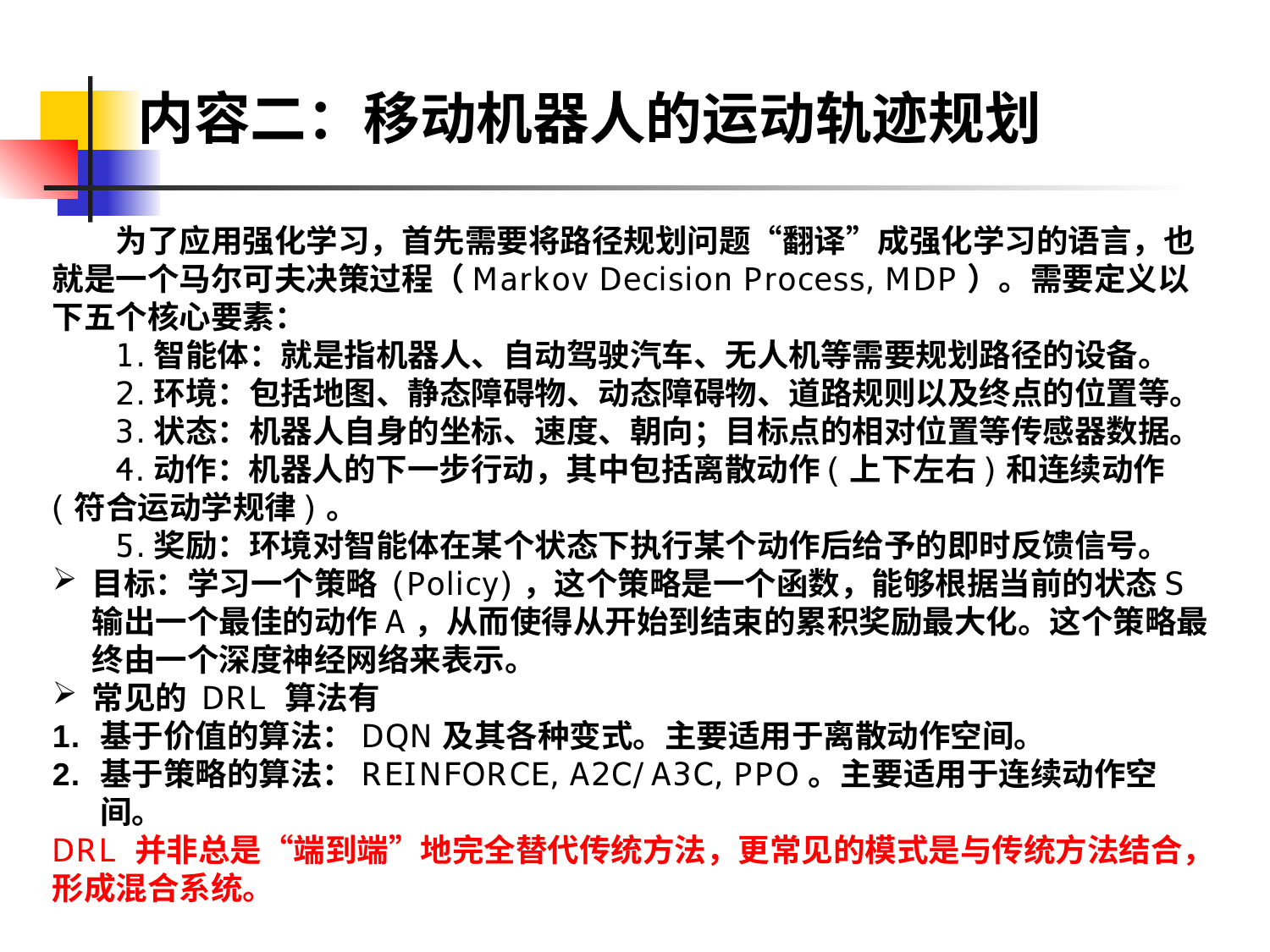

内容二：移动机器人的运动轨迹规划
为了应用强化学习，首先需要将路径规划问题“翻译”成强化学习的语言，也就是一个马尔可夫决策过程（Markov Decision Process, MDP）。需要定义以下五个核心要素：
1.智能体：就是指机器人、自动驾驶汽车、无人机等需要规划路径的设备。
2.环境：包括地图、静态障碍物、动态障碍物、道路规则以及终点的位置等。
3.状态：机器人自身的坐标、速度、朝向；目标点的相对位置等传感器数据。
4.动作：机器人的下一步行动，其中包括离散动作(上下左右)和连续动作(符合运动学规律)。
5.奖励：环境对智能体在某个状态下执行某个动作后给予的即时反馈信号。
目标：学习一个策略 (Policy)，这个策略是一个函数，能够根据当前的状态S输出一个最佳的动作A，从而使得从开始到结束的累积奖励最大化。这个策略最终由一个深度神经网络来表示。
常见的 DRL 算法有
基于价值的算法：DQN及其各种变式。主要适用于离散动作空间。
基于策略的算法：REINFORCE, A2C/A3C, PPO。主要适用于连续动作空间。
DRL 并非总是“端到端”地完全替代传统方法，更常见的模式是与传统方法结合，形成混合系统。
18